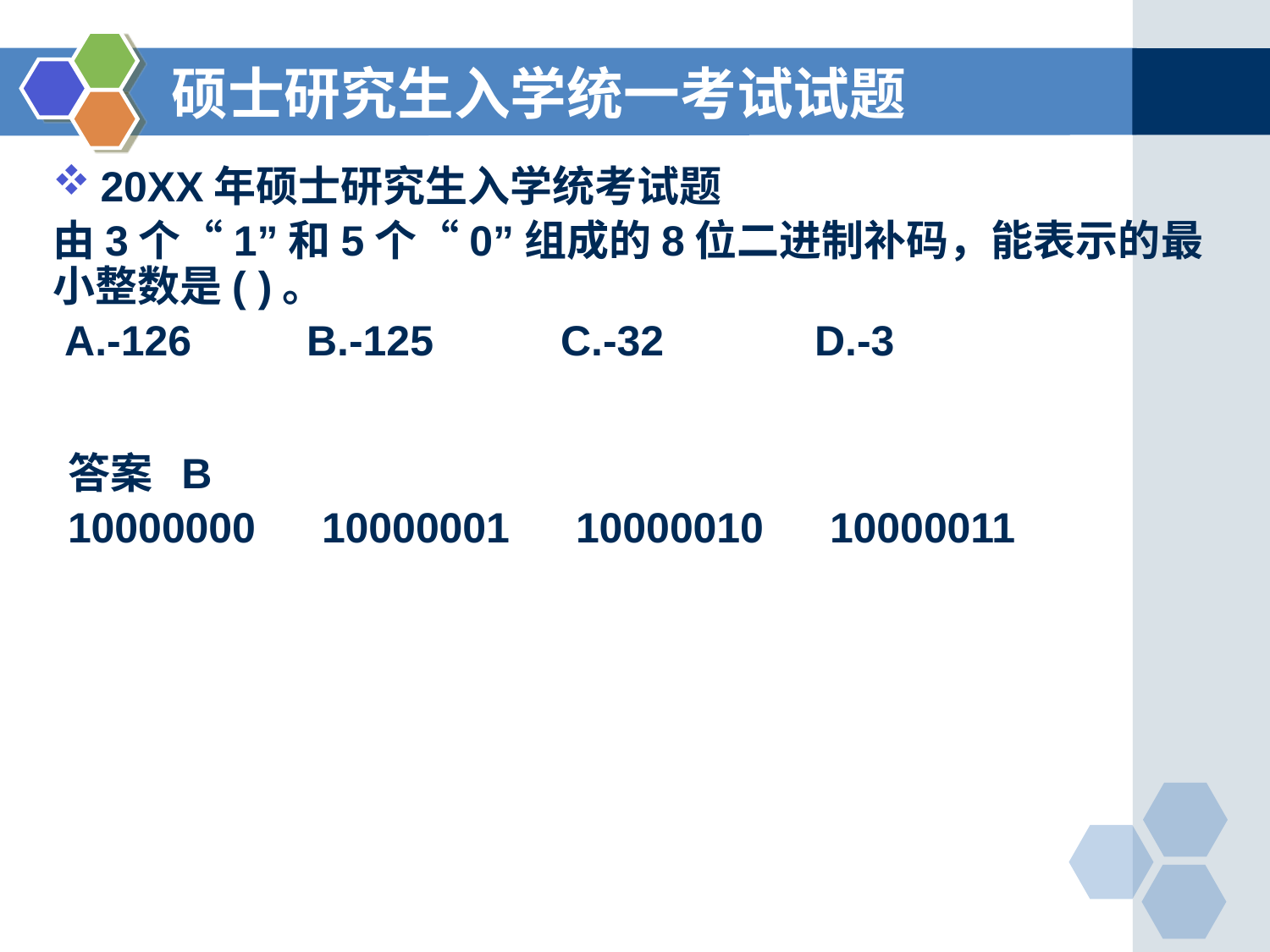

# 硕士研究生入学统一考试试题
20XX年硕士研究生入学统考试题
由3个“1”和5个“0”组成的8位二进制补码，能表示的最小整数是( )。
 A.-126	B.-125	C.-32		D.-3

答案  B
10000000	10000001	10000010	10000011